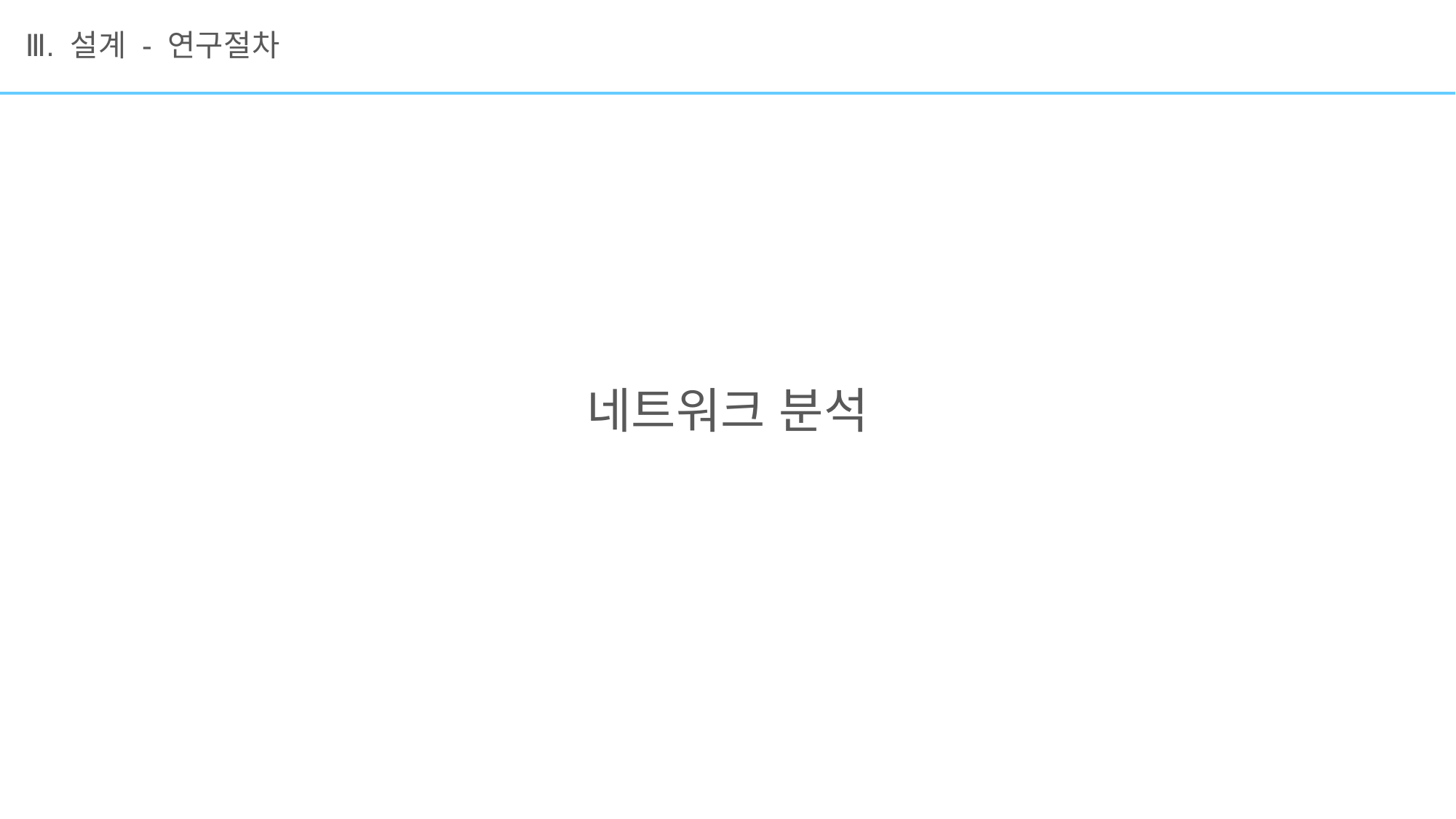

# Ⅲ. 설계 - 연구절차
네트워크 분석